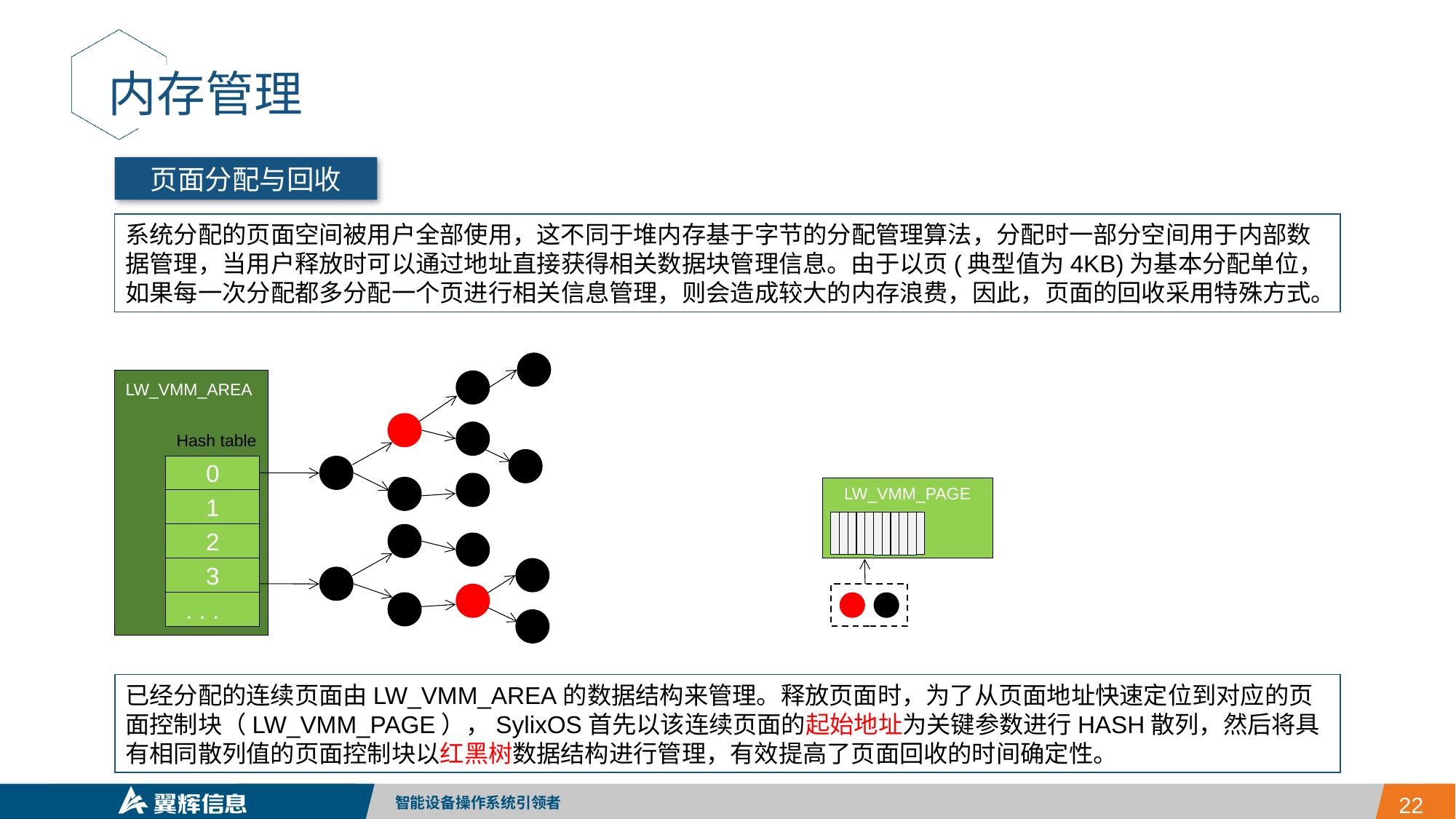

内存管理
页面分配与回收
系统分配的页面空间被用户全部使用，这不同于堆内存基于字节的分配管理算法，分配时一部分空间用于内部数据管理，当用户释放时可以通过地址直接获得相关数据块管理信息。由于以页(典型值为4KB)为基本分配单位，如果每一次分配都多分配一个页进行相关信息管理，则会造成较大的内存浪费，因此，页面的回收采用特殊方式。

LW_VMM_AREA

Hash table
0

1
2

3

. . .

LW_VMM_PAGE

已经分配的连续页面由LW_VMM_AREA的数据结构来管理。释放页面时，为了从页面地址快速定位到对应的页面控制块（LW_VMM_PAGE），SylixOS首先以该连续页面的起始地址为关键参数进行HASH散列，然后将具有相同散列值的页面控制块以红黑树数据结构进行管理，有效提高了页面回收的时间确定性。